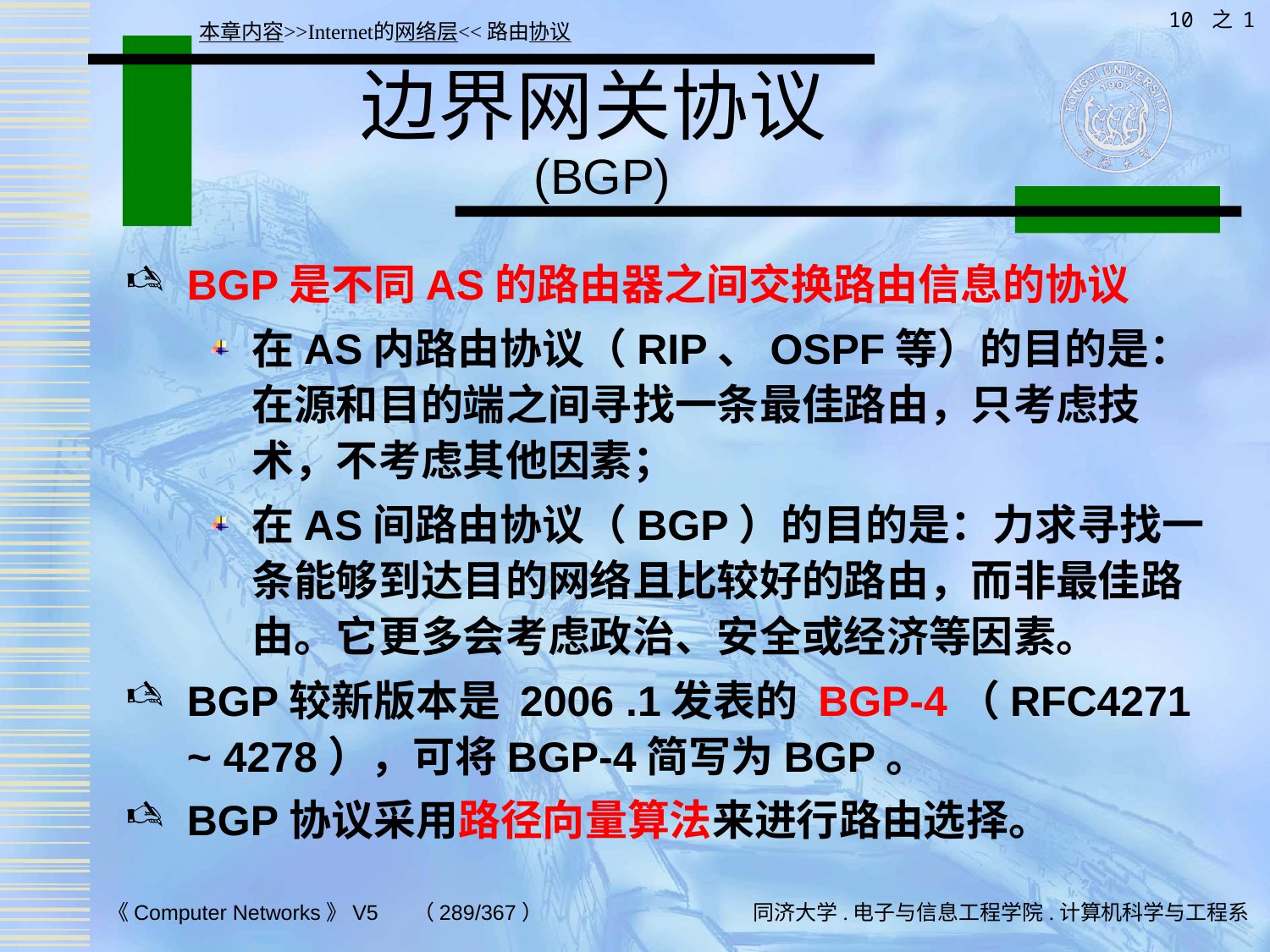

10 之 1
本章内容>>Internet的网络层<<路由协议
# 边界网关协议 (BGP)
BGP是不同AS的路由器之间交换路由信息的协议
在AS内路由协议（RIP、OSPF等）的目的是：在源和目的端之间寻找一条最佳路由，只考虑技术，不考虑其他因素；
在AS间路由协议（BGP）的目的是：力求寻找一条能够到达目的网络且比较好的路由，而非最佳路由。它更多会考虑政治、安全或经济等因素。
BGP较新版本是 2006 .1发表的 BGP-4（RFC4271 ~ 4278），可将BGP-4简写为BGP。
BGP协议采用路径向量算法来进行路由选择。